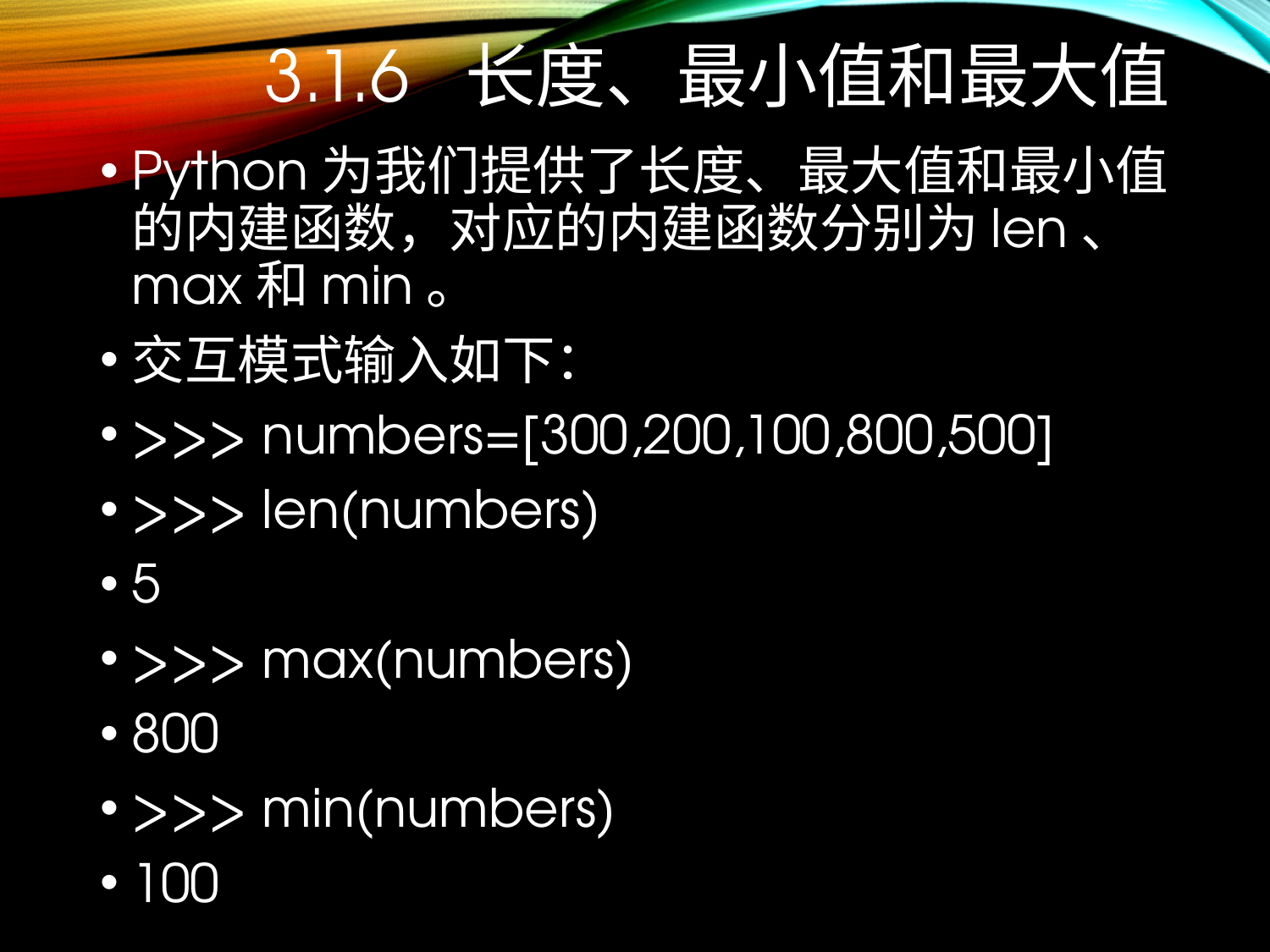

# 3.1.6  长度、最小值和最大值
Python为我们提供了长度、最大值和最小值的内建函数，对应的内建函数分别为len、max和min。
交互模式输入如下：
>>> numbers=[300,200,100,800,500]
>>> len(numbers)
5
>>> max(numbers)
800
>>> min(numbers)
100